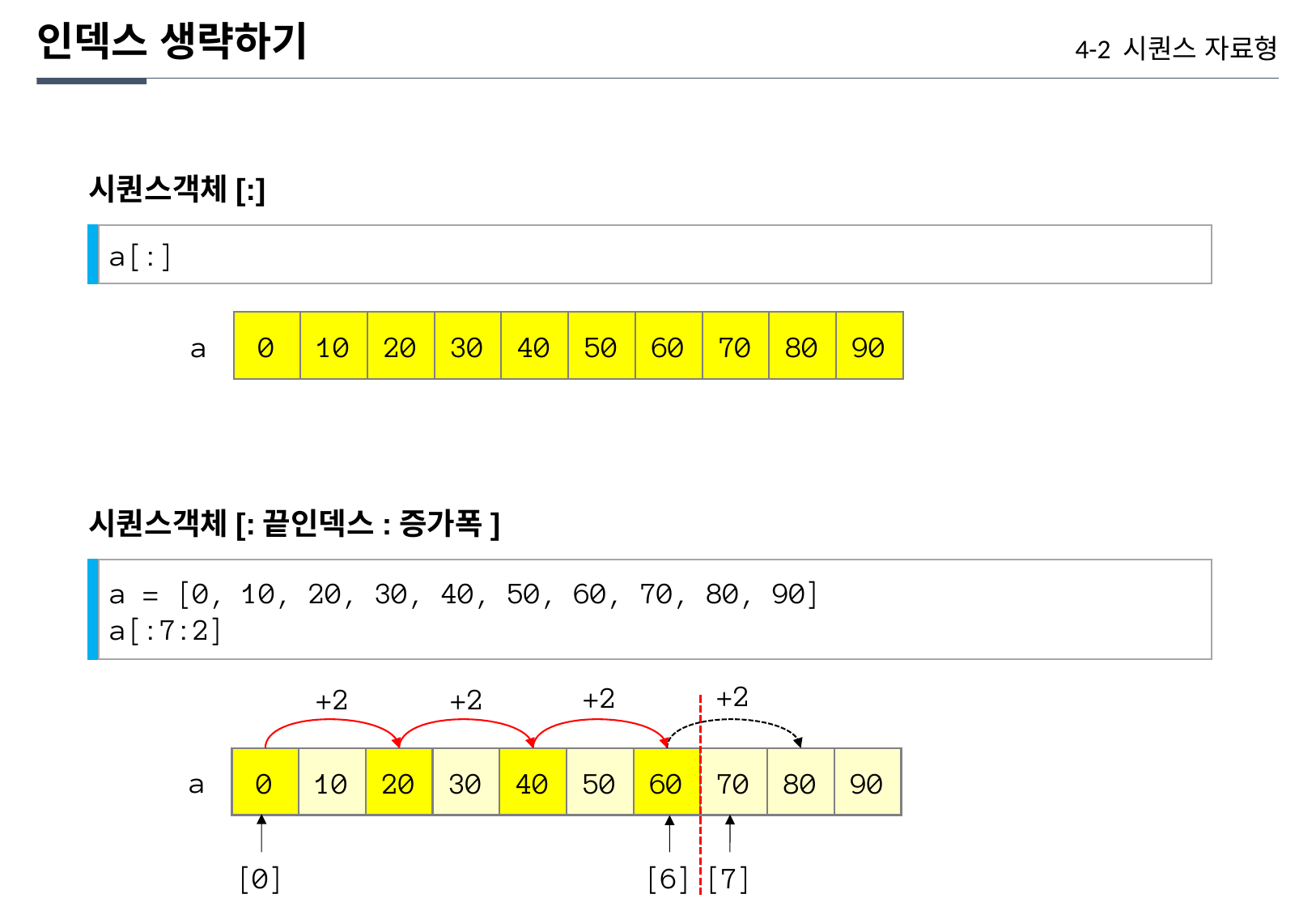

인덱스 생략하기
4-2 시퀀스 자료형
시퀀스객체[:]

a[:]
0
10
20
30
40
50
60
70
80
90
a
시퀀스객체[:끝인덱스:증가폭]

a = [0, 10, 20, 30, 40, 50, 60, 70, 80, 90]
a[:7:2]
+2
+2
+2
+2
0
10
20
30
40
50
60
70
80
90
a
[0]
[6]
[7]